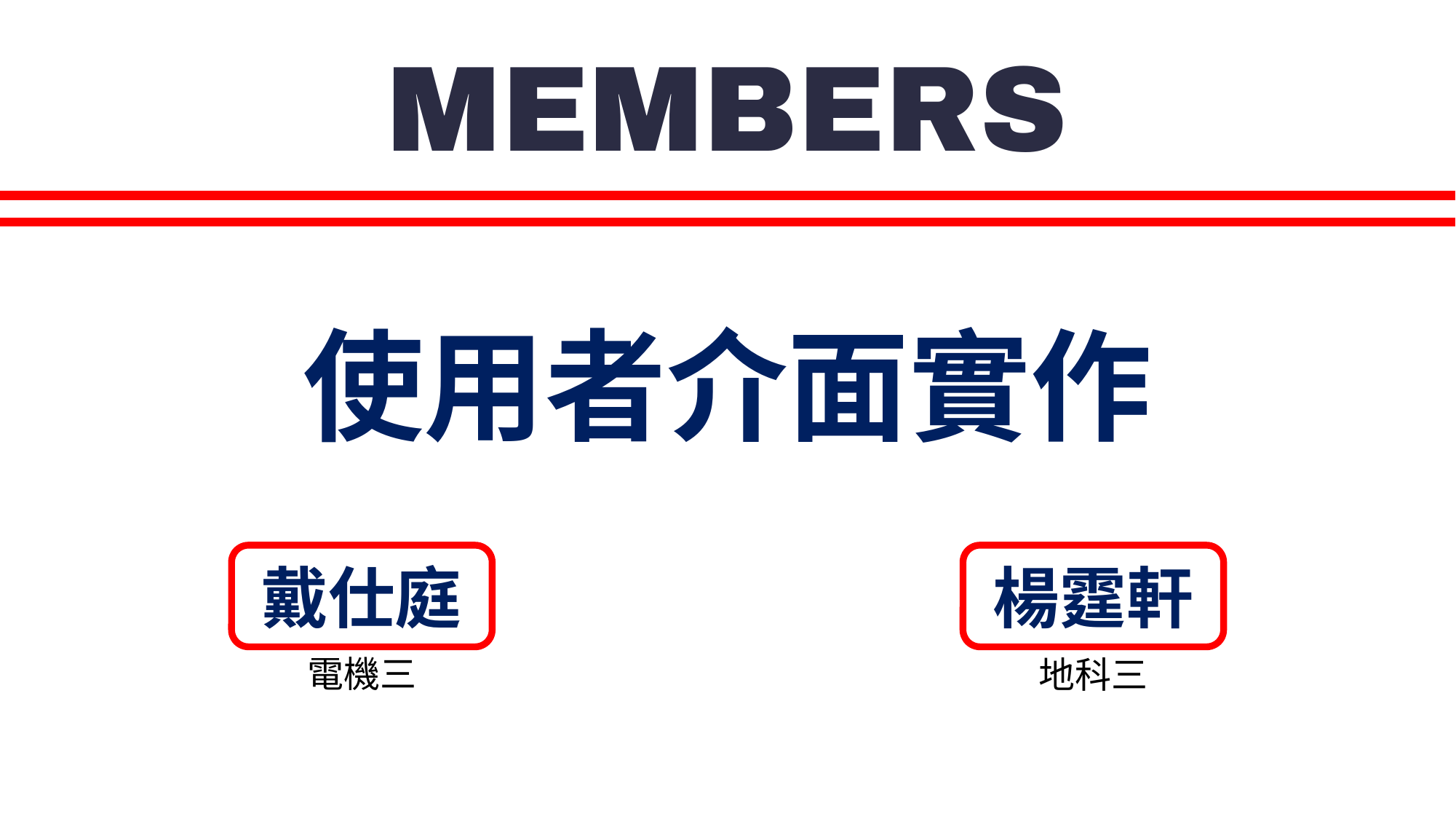

MEMBERS
資料分析及處理
使用者介面實作
陳冠庭
機械三C
黃子菁
機械三C
戴仕庭
電機三
楊霆軒
地科三
劉祐軒
機械三A
許郁翔
機械三C
組員分工